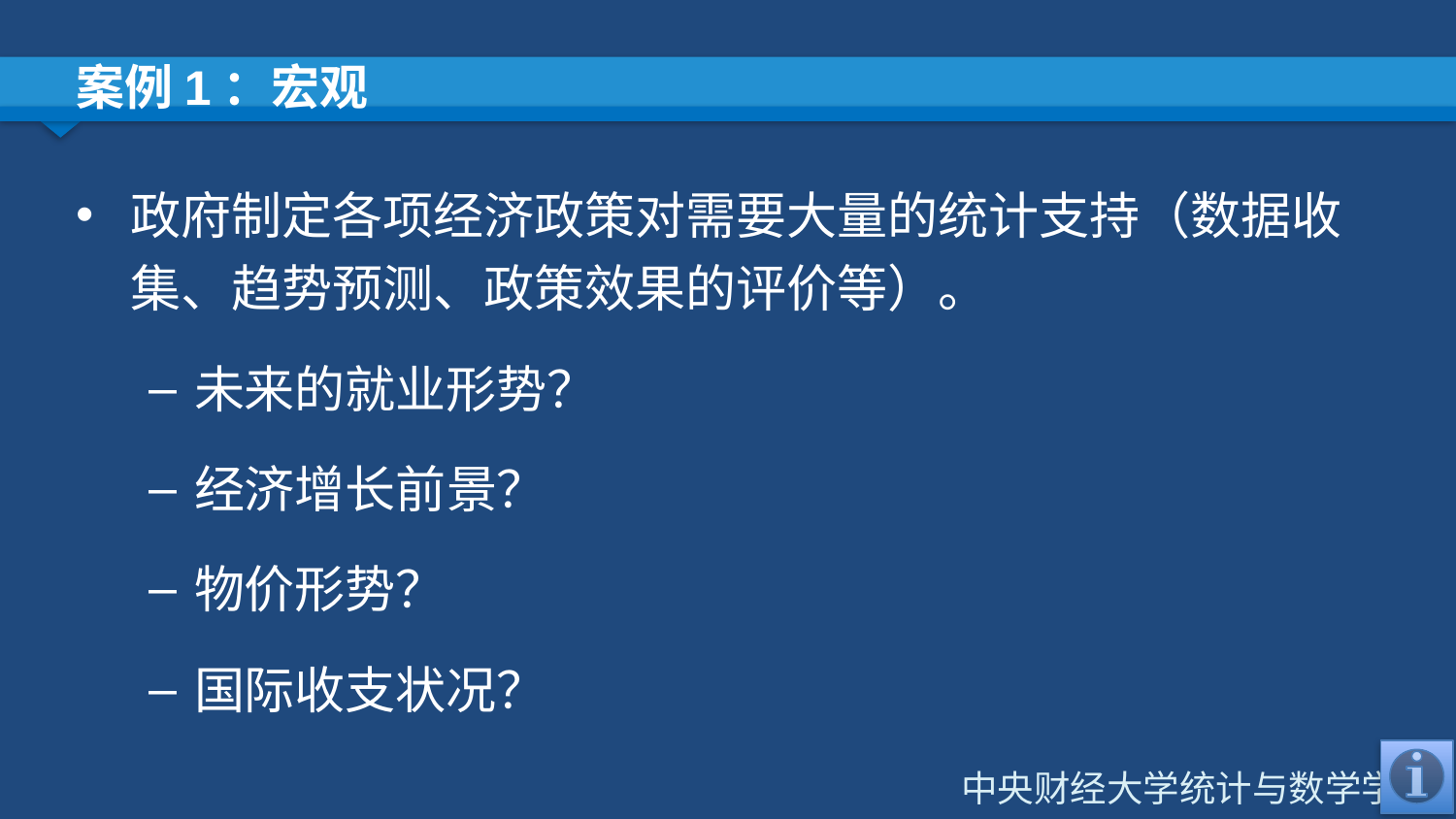

# 案例1：宏观
政府制定各项经济政策对需要大量的统计支持（数据收集、趋势预测、政策效果的评价等）。
未来的就业形势？
经济增长前景？
物价形势？
国际收支状况？